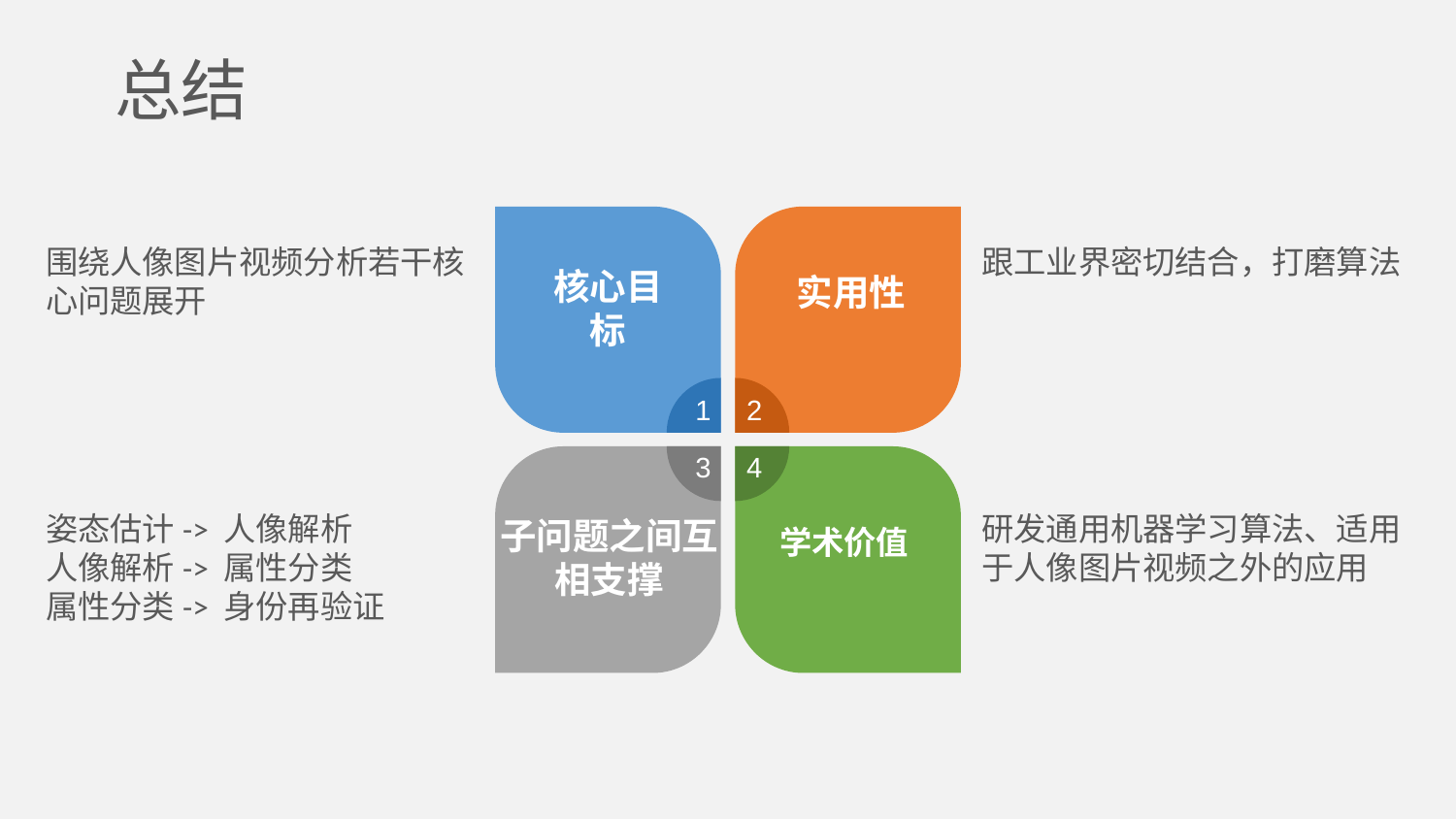

# 总结

围绕人像图片视频分析若干核心问题展开
跟工业界密切结合，打磨算法
核心目标
实用性

1
2

3
4
子问题之间互相支撑
姿态估计-> 人像解析
人像解析-> 属性分类
属性分类-> 身份再验证
研发通用机器学习算法、适用于人像图片视频之外的应用
学术价值